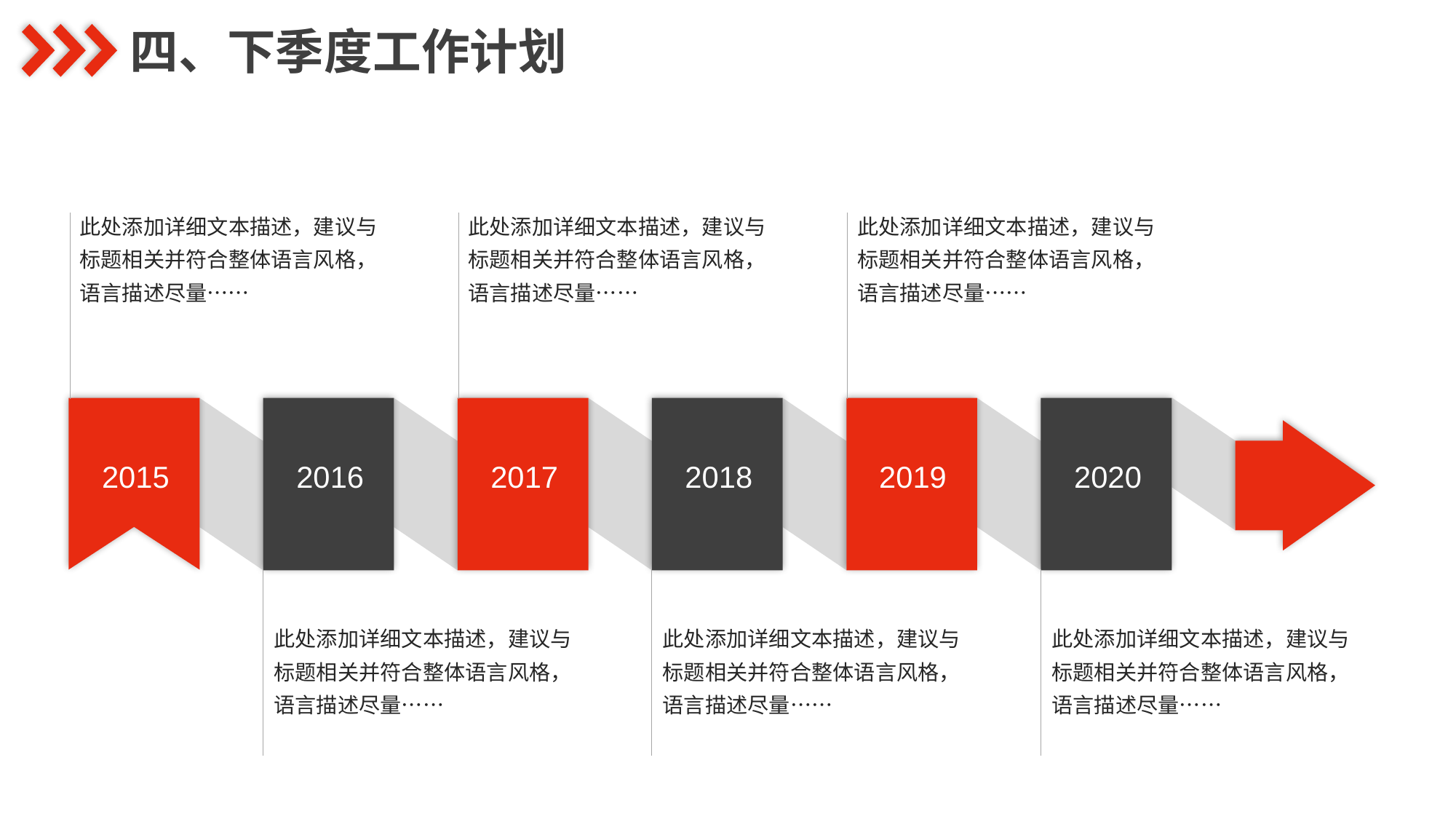

四、下季度工作计划

此处添加详细文本描述，建议与标题相关并符合整体语言风格，语言描述尽量……
此处添加详细文本描述，建议与标题相关并符合整体语言风格，语言描述尽量……
此处添加详细文本描述，建议与标题相关并符合整体语言风格，语言描述尽量……

2015

2016

2017

2018

2019

2020

此处添加详细文本描述，建议与标题相关并符合整体语言风格，语言描述尽量……
此处添加详细文本描述，建议与标题相关并符合整体语言风格，语言描述尽量……
此处添加详细文本描述，建议与标题相关并符合整体语言风格，语言描述尽量……